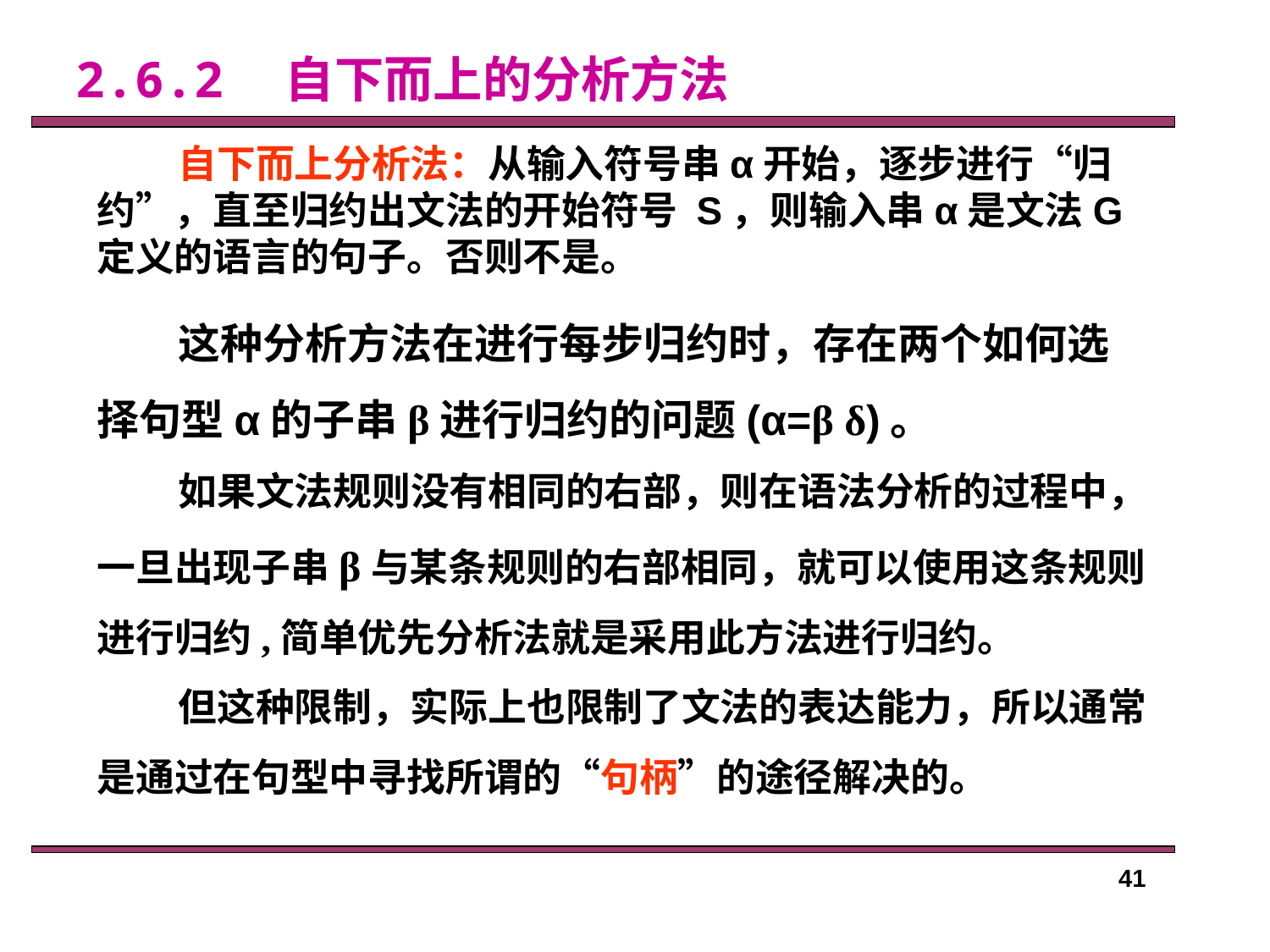

# 2.6.2　自下而上的分析方法
自下而上分析法：从输入符号串α开始，逐步进行“归约”，直至归约出文法的开始符号 S，则输入串α是文法G定义的语言的句子。否则不是。
这种分析方法在进行每步归约时，存在两个如何选择句型α的子串β进行归约的问题(α=β δ)。
如果文法规则没有相同的右部，则在语法分析的过程中，一旦出现子串β与某条规则的右部相同，就可以使用这条规则进行归约,简单优先分析法就是采用此方法进行归约。
但这种限制，实际上也限制了文法的表达能力，所以通常是通过在句型中寻找所谓的“句柄”的途径解决的。
41